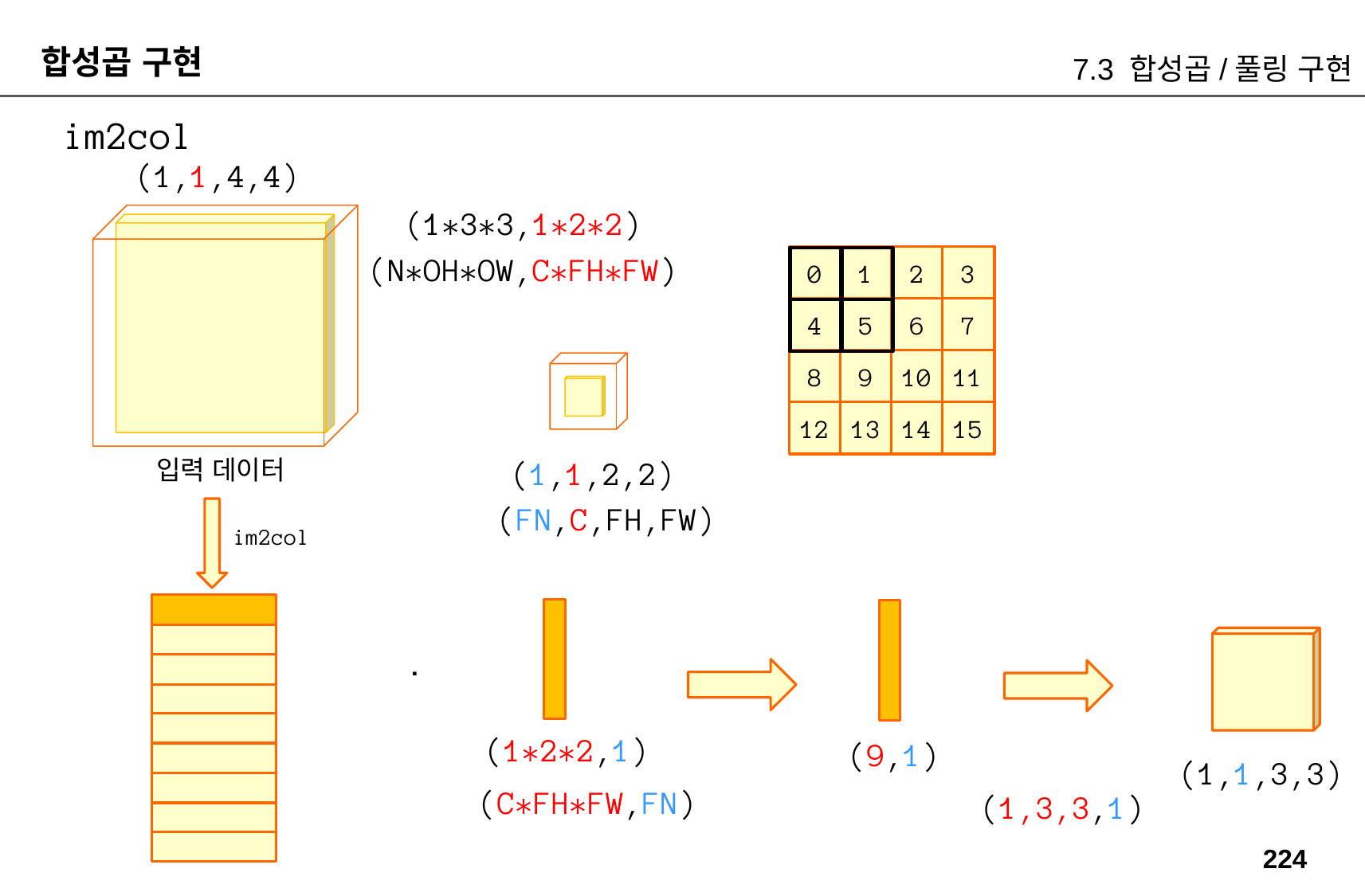

합성곱 구현
7.3 합성곱/풀링 구현
im2col
(1,1,4,4)
(1*3*3,1*2*2)

(N*OH*OW,C*FH*FW)
0
1
2
3

4
5
6
7
8
9
10
11

12
13
14
15
(1,1,2,2)
입력 데이터
(FN,C,FH,FW)

im2col

.

(1*2*2,1)
(9,1)

(1,1,3,3)

(C*FH*FW,FN)
(1,3,3,1)